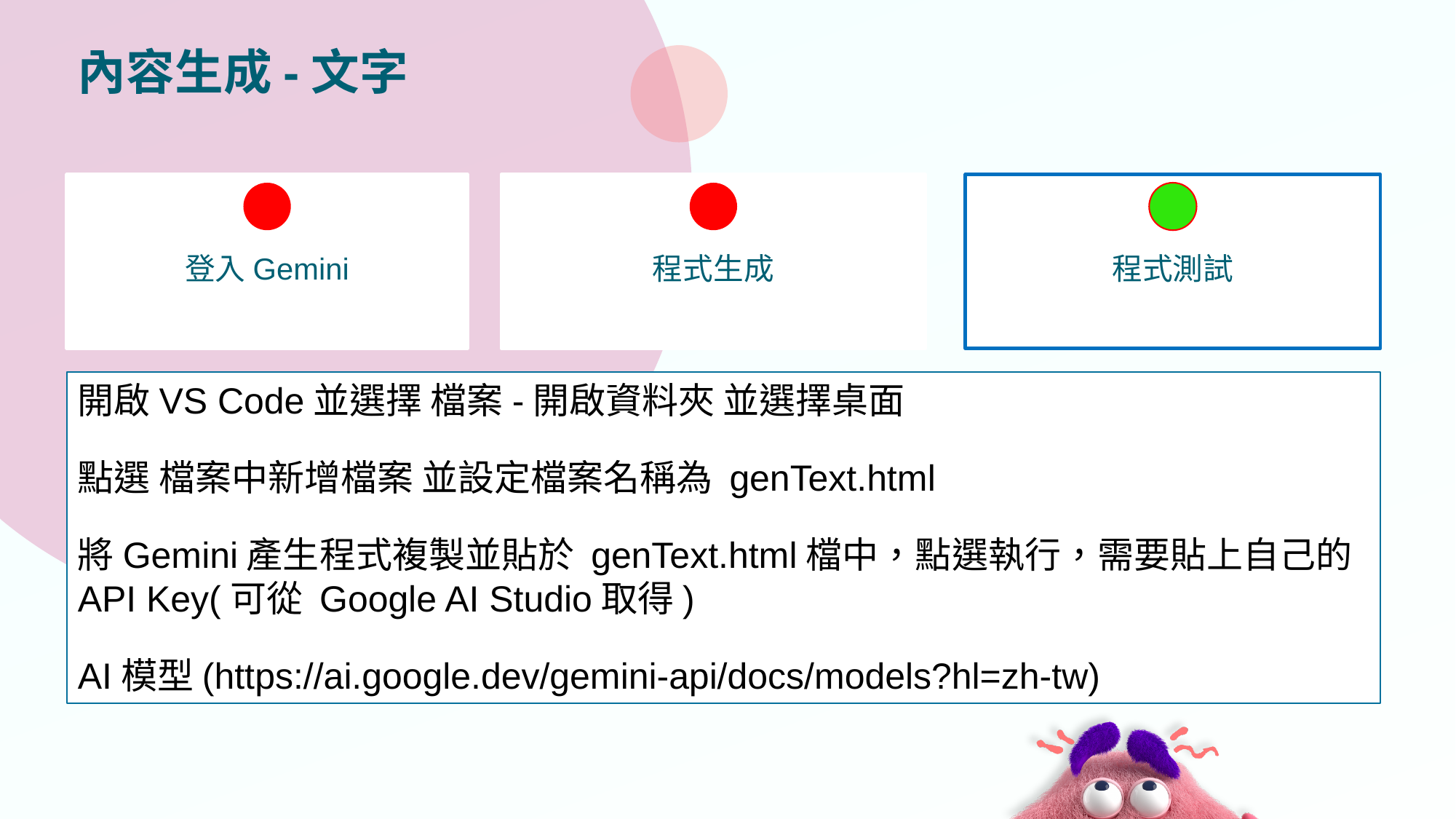

# 內容生成-文字

登入Gemini

程式生成

程式測試

開啟VS Code並選擇 檔案-開啟資料夾 並選擇桌面
點選 檔案中新增檔案 並設定檔案名稱為 genText.html
將Gemini產生程式複製並貼於 genText.html檔中，點選執行，需要貼上自己的API Key(可從 Google AI Studio取得)
AI模型(https://ai.google.dev/gemini-api/docs/models?hl=zh-tw)